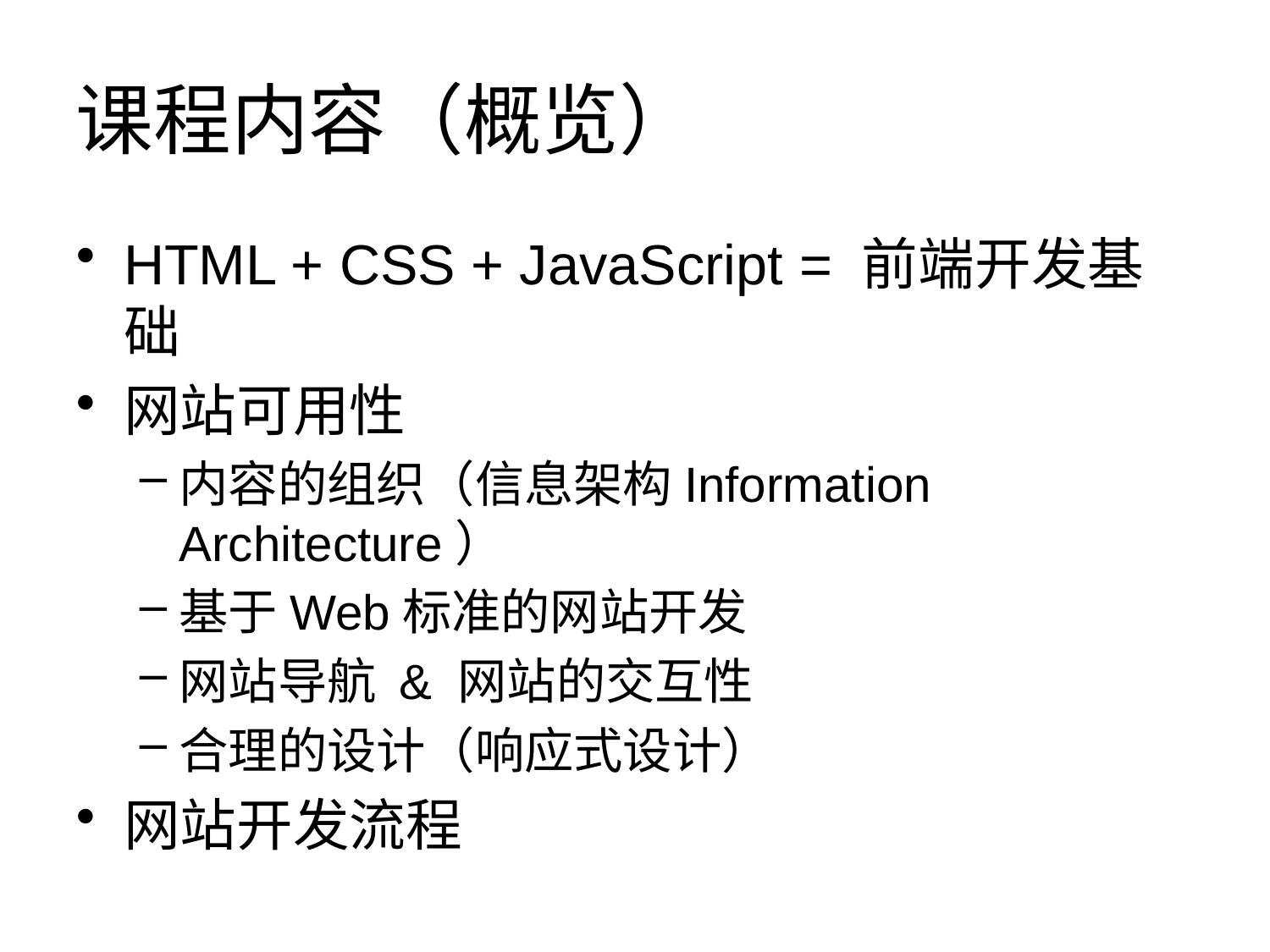

# 课程内容（概览）
HTML + CSS + JavaScript = 前端开发基础
网站可用性
内容的组织（信息架构Information Architecture）
基于Web标准的网站开发
网站导航 & 网站的交互性
合理的设计（响应式设计）
网站开发流程